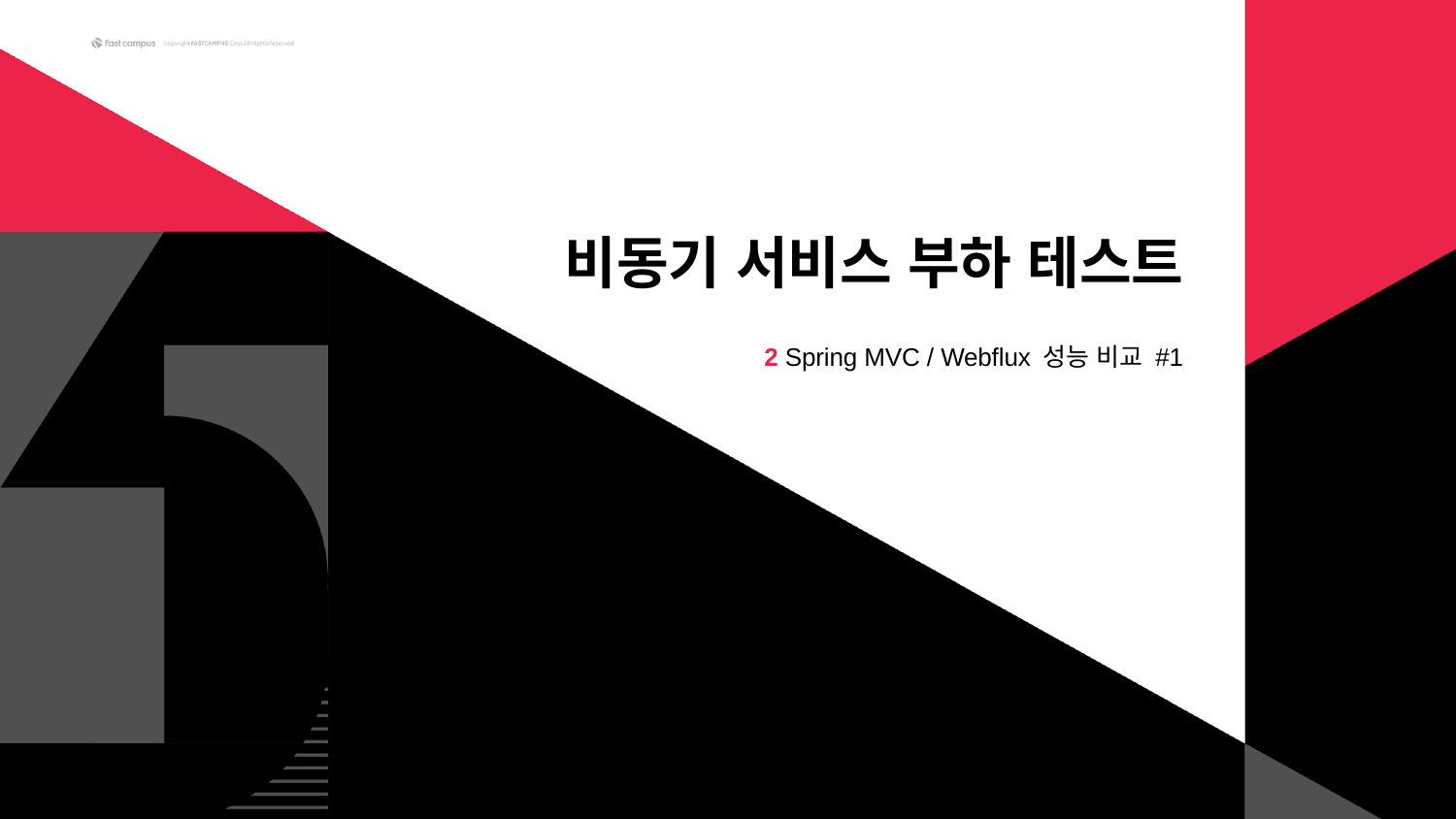

# 비동기 서비스 부하 테스트
2 Spring MVC / Webflux 성능 비교 #1